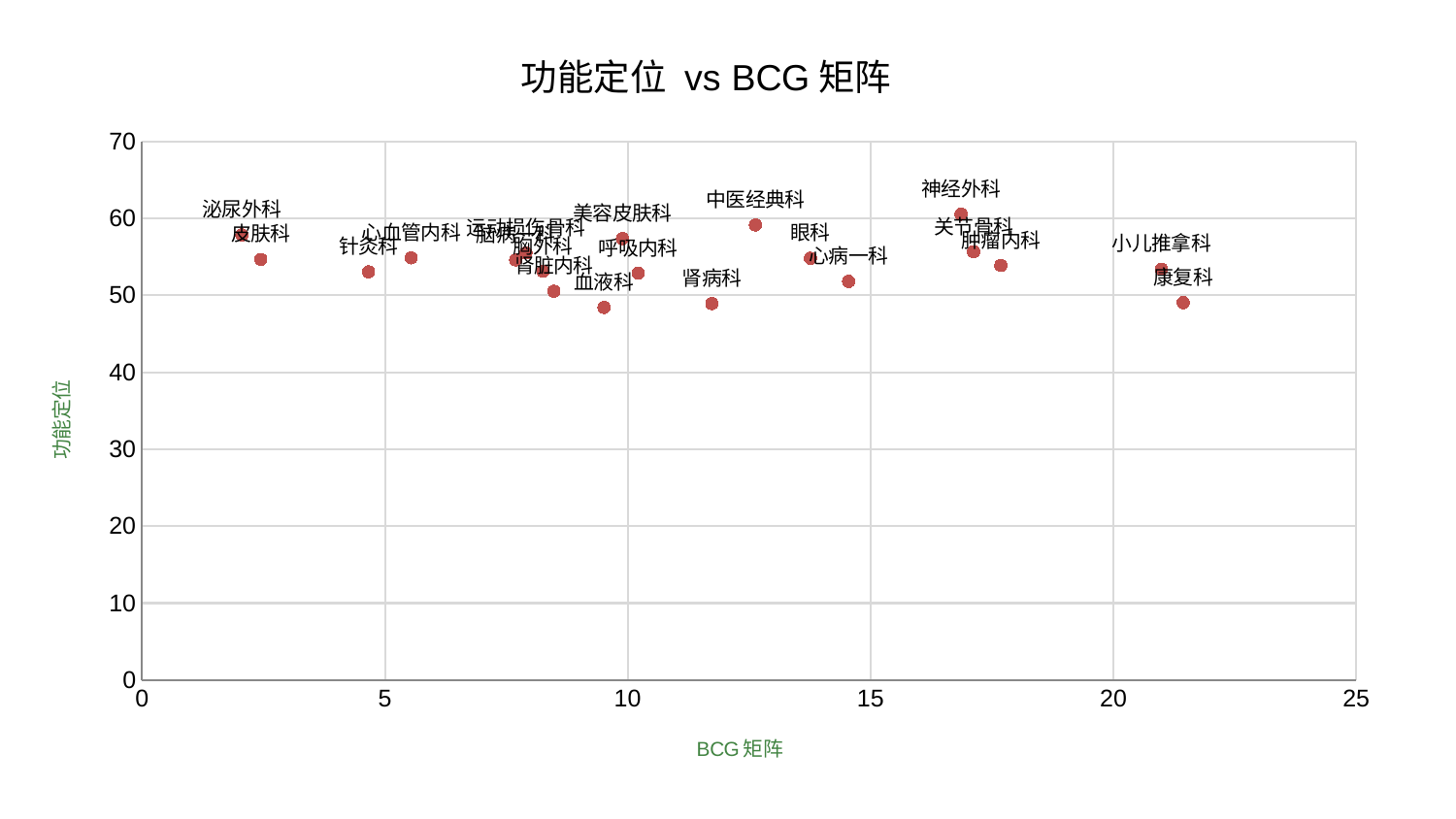

### Chart: 功能定位 vs BCG矩阵

| Category | 功能定位 |
|---|---|
190